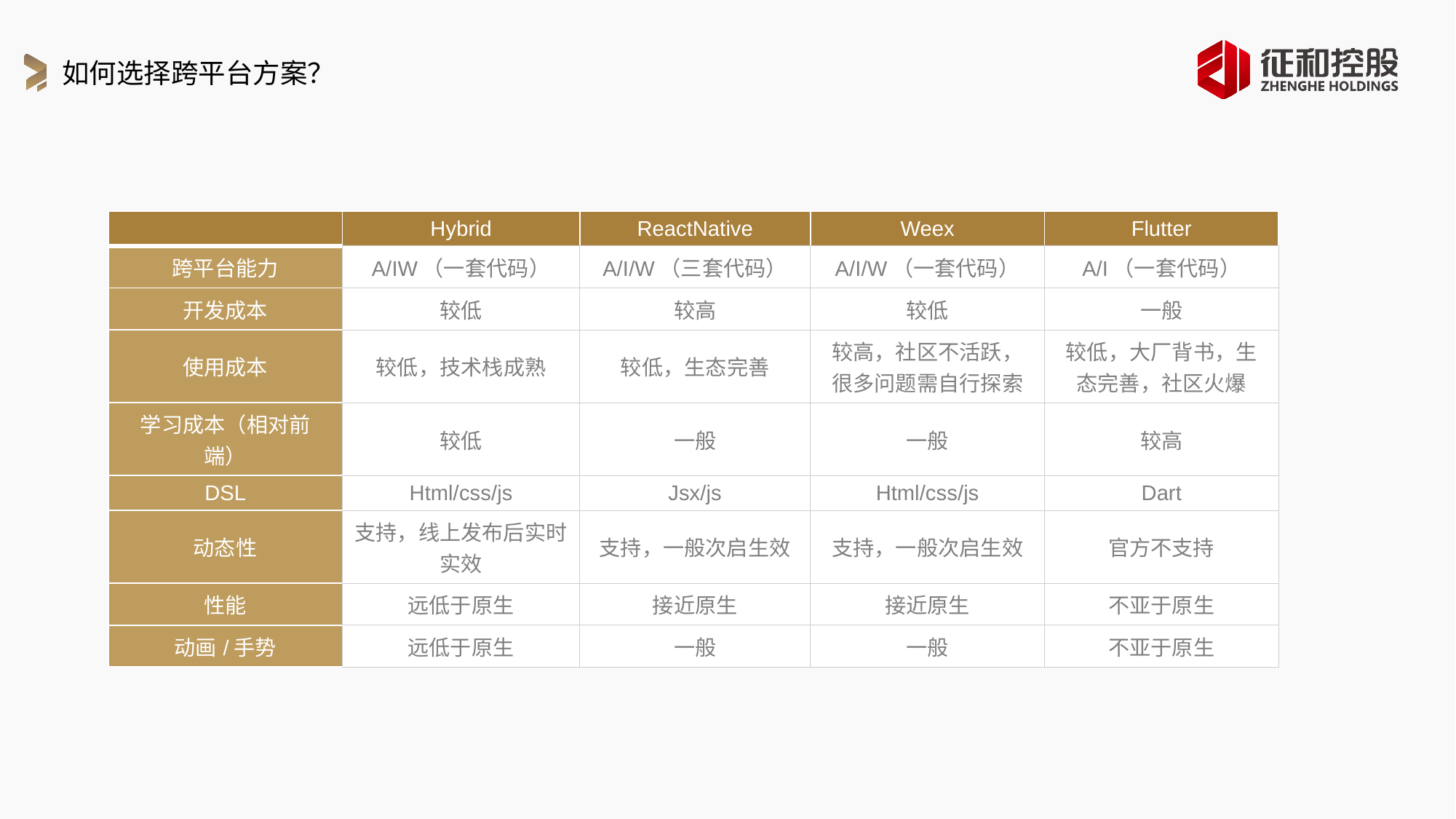

如何选择跨平台方案？
|  | Hybrid | ReactNative | Weex | Flutter |
| --- | --- | --- | --- | --- |
| 跨平台能力 | A/IW（一套代码） | A/I/W（三套代码） | A/I/W（一套代码） | A/I（一套代码） |
| 开发成本 | 较低 | 较高 | 较低 | 一般 |
| 使用成本 | 较低，技术栈成熟 | 较低，生态完善 | 较高，社区不活跃，很多问题需自行探索 | 较低，大厂背书，生态完善，社区火爆 |
| 学习成本（相对前端） | 较低 | 一般 | 一般 | 较高 |
| DSL | Html/css/js | Jsx/js | Html/css/js | Dart |
| 动态性 | 支持，线上发布后实时实效 | 支持，一般次启生效 | 支持，一般次启生效 | 官方不支持 |
| 性能 | 远低于原生 | 接近原生 | 接近原生 | 不亚于原生 |
| 动画/手势 | 远低于原生 | 一般 | 一般 | 不亚于原生 |